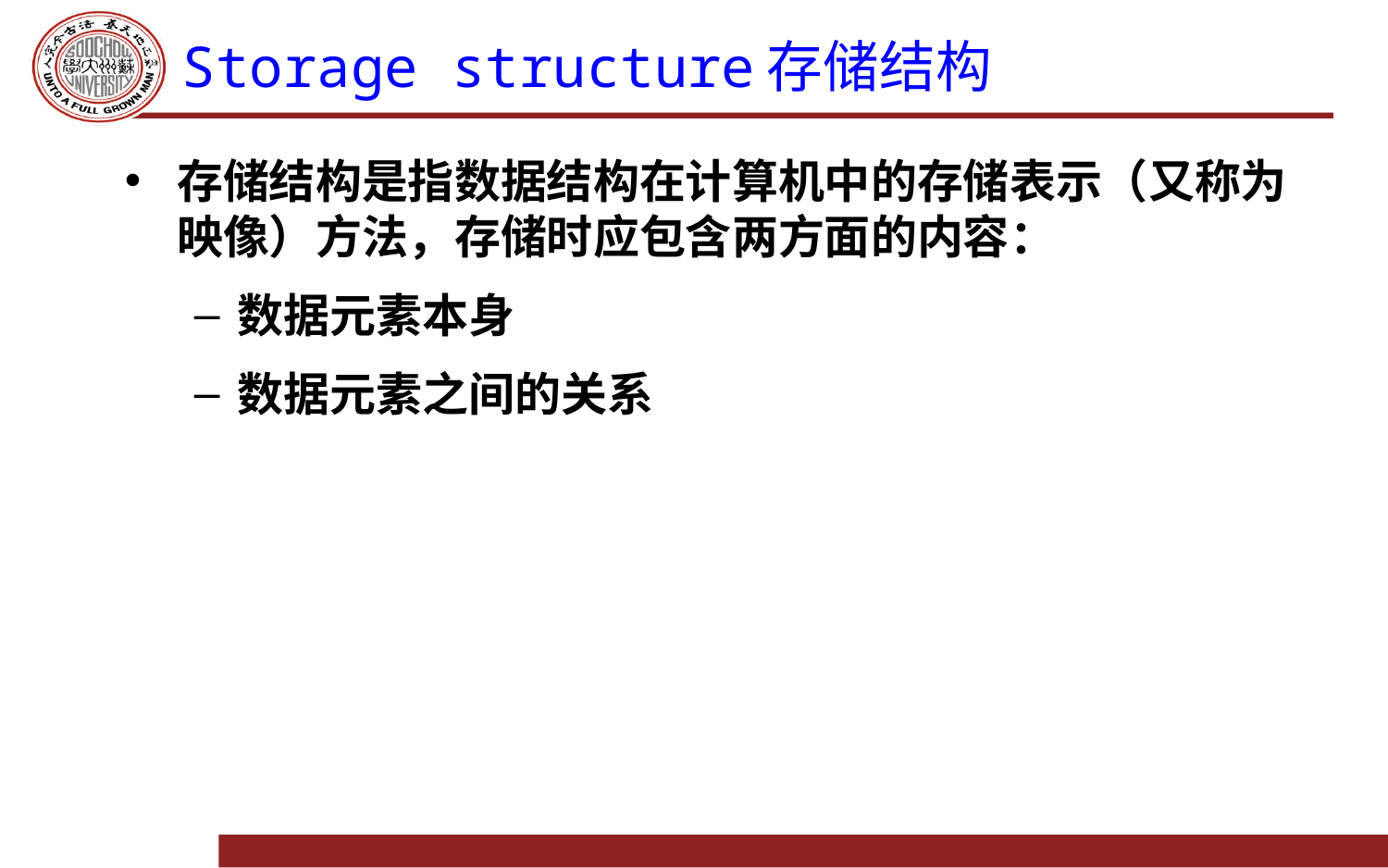

# Storage structure存储结构
存储结构是指数据结构在计算机中的存储表示（又称为映像）方法，存储时应包含两方面的内容：
数据元素本身
数据元素之间的关系